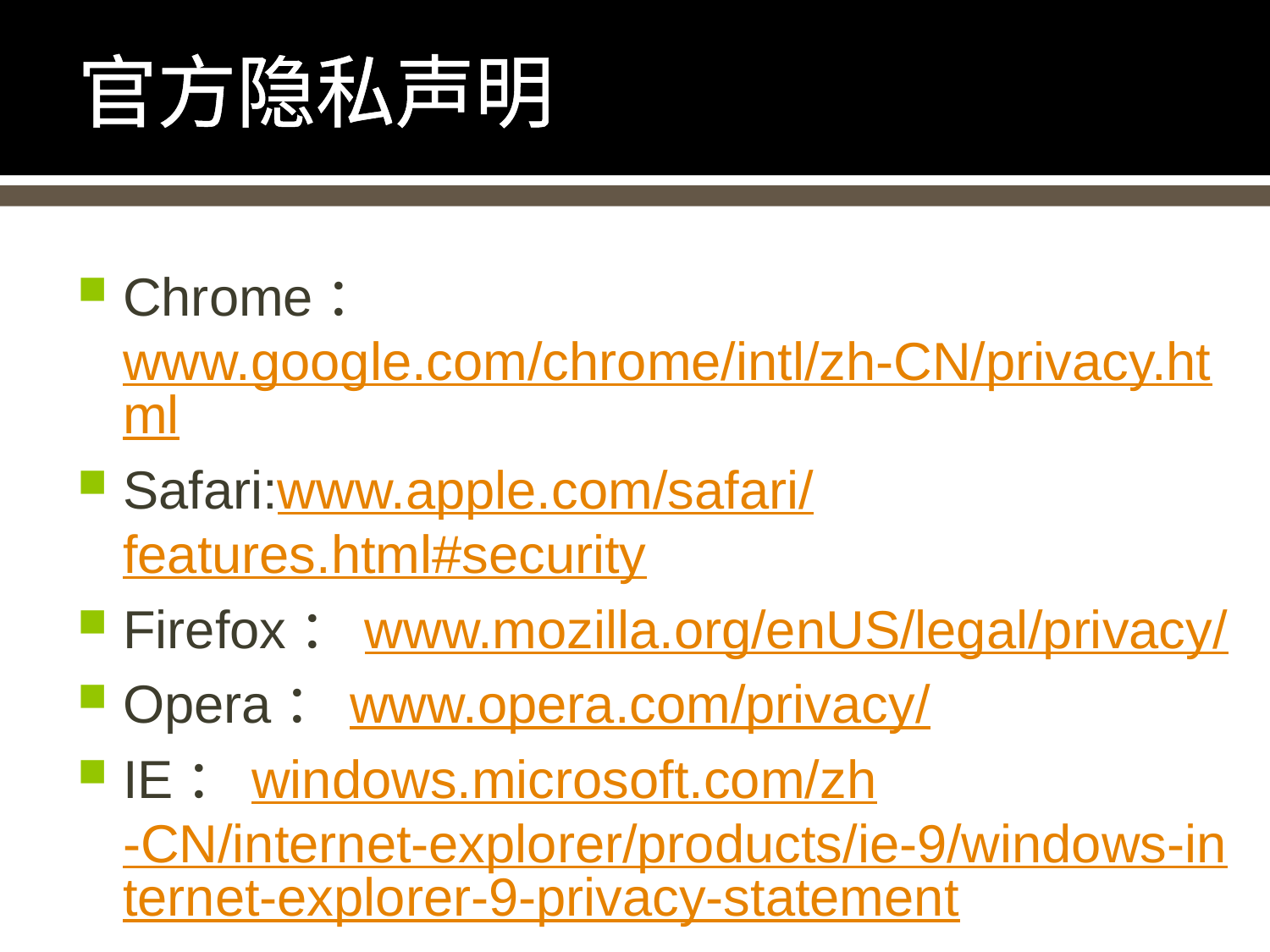

# 官方隐私声明
Chrome：www.google.com/chrome/intl/zh-CN/privacy.html
Safari:www.apple.com/safari/features.html#security
Firefox：www.mozilla.org/enUS/legal/privacy/
Opera：www.opera.com/privacy/
IE：windows.microsoft.com/zh-CN/internet-explorer/products/ie-9/windows-internet-explorer-9-privacy-statement